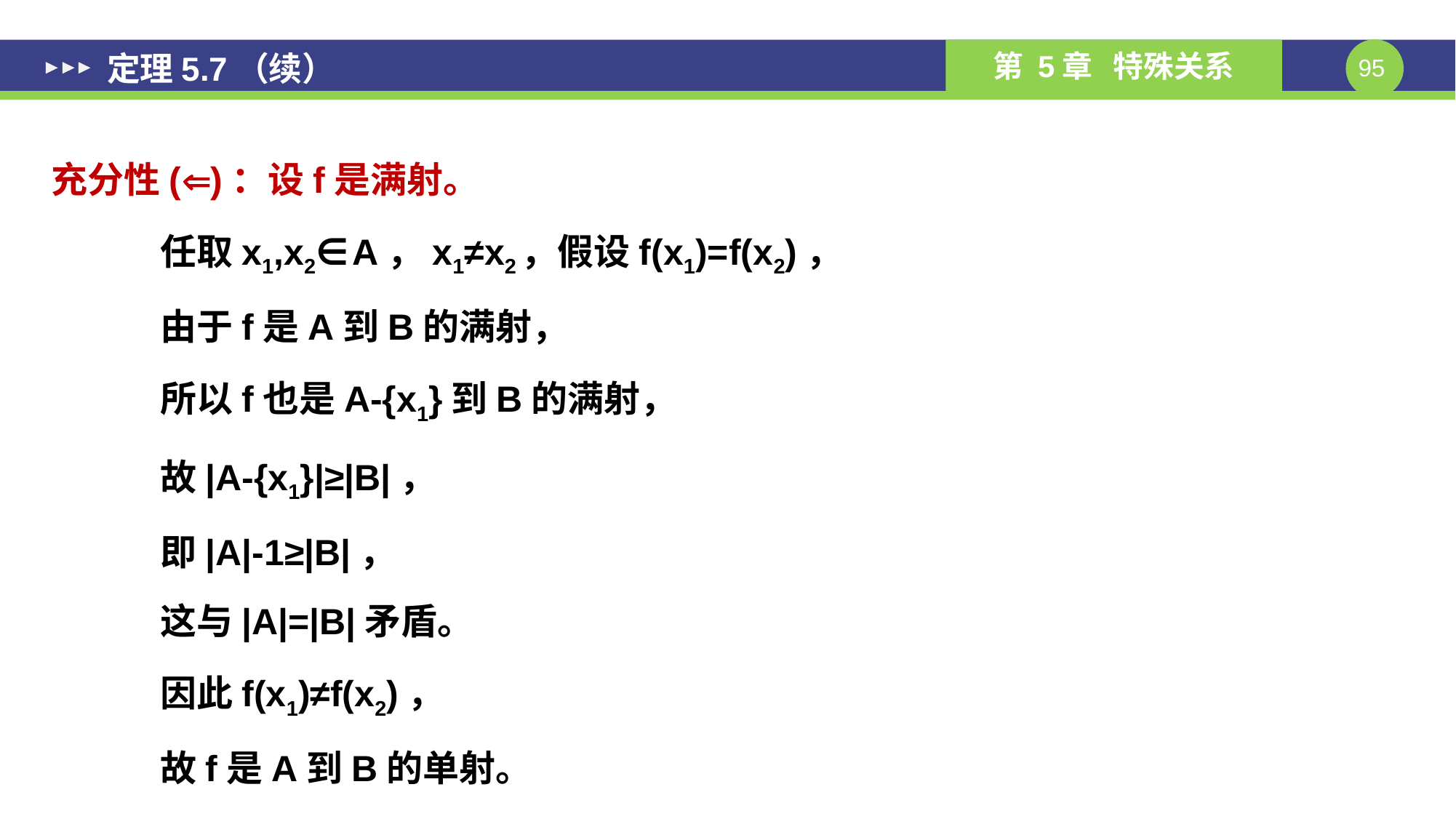

# 定理5.7（续）
充分性(⇐)：设f是满射。
	任取x1,x2∈A，x1≠x2，假设f(x1)=f(x2)，
	由于f是A到B的满射，
	所以f也是A-{x1}到B的满射，
	故|A-{x1}|≥|B|，
	即|A|-1≥|B|，
	这与|A|=|B|矛盾。
	因此f(x1)≠f(x2)，
	故f是A到B的单射。